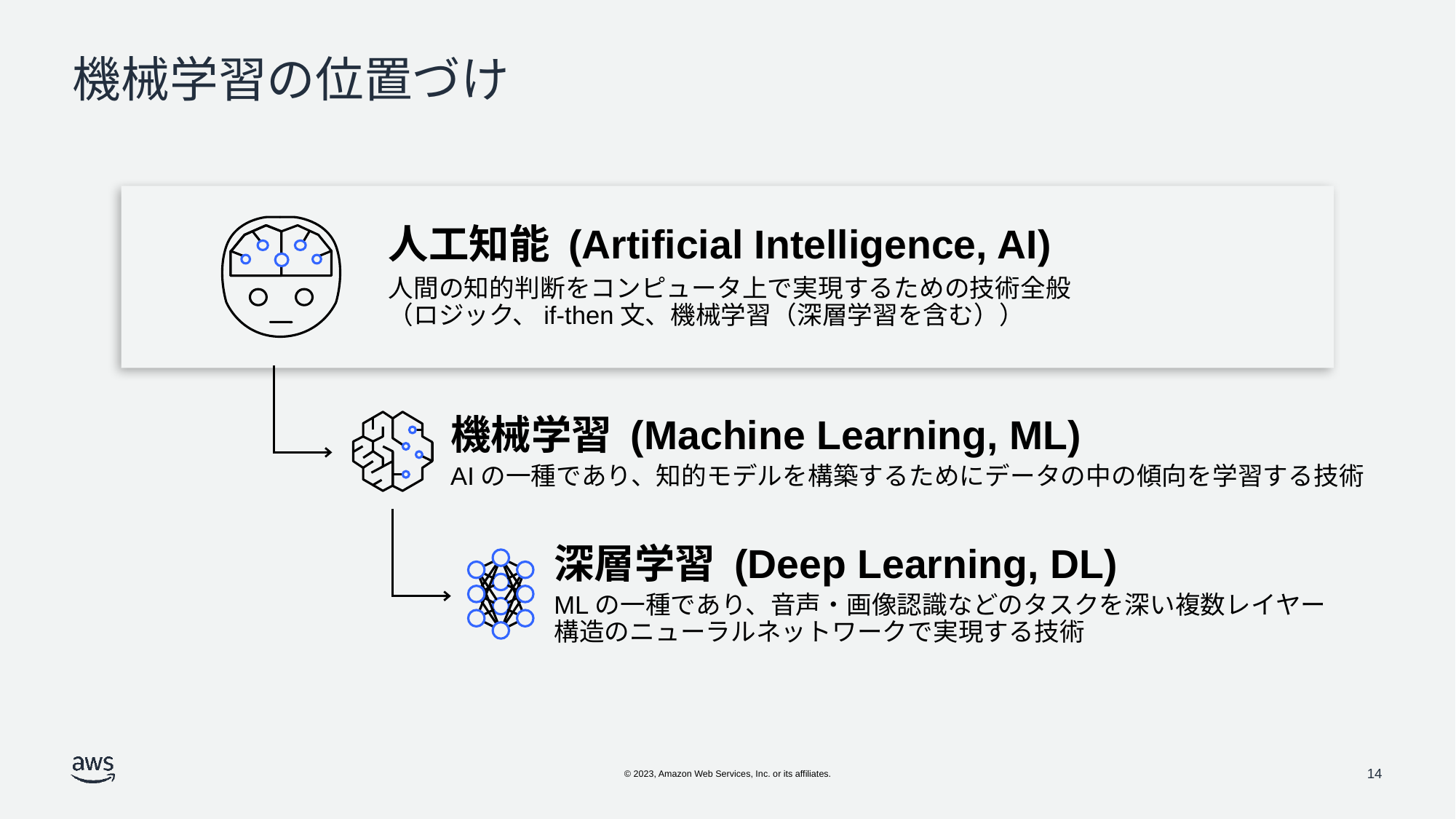

# 機械学習の位置づけ

人工知能 (Artificial Intelligence, AI)
人間の知的判断をコンピュータ上で実現するための技術全般
（ロジック、if-then文、機械学習（深層学習を含む））

機械学習 (Machine Learning, ML)
AIの一種であり、知的モデルを構築するためにデータの中の傾向を学習する技術

深層学習 (Deep Learning, DL)
MLの一種であり、音声・画像認識などのタスクを深い複数レイヤー構造のニューラルネットワークで実現する技術

14